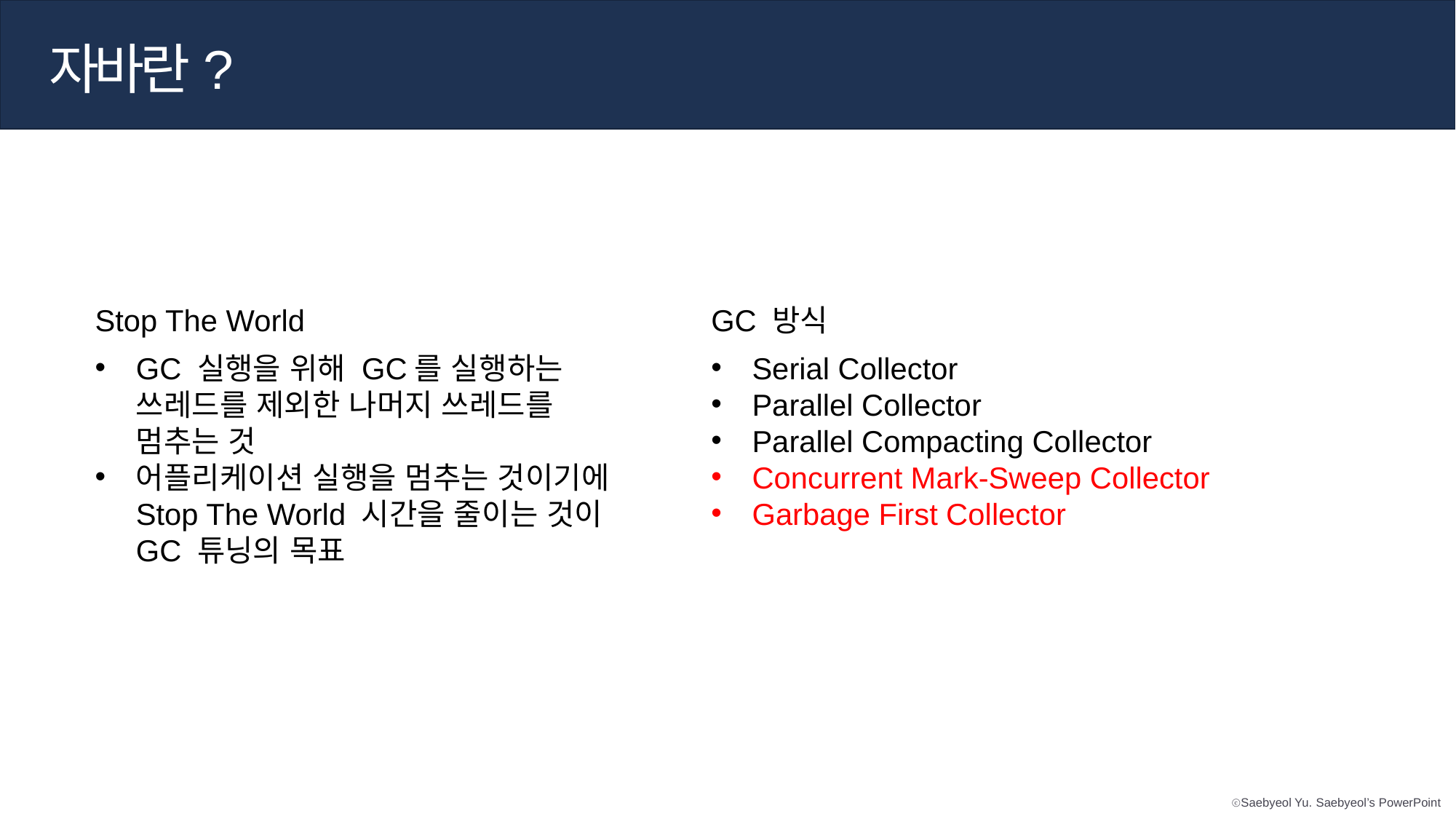

자바란?
Stop The World
GC 방식
GC 실행을 위해 GC를 실행하는 쓰레드를 제외한 나머지 쓰레드를 멈추는 것
어플리케이션 실행을 멈추는 것이기에 Stop The World 시간을 줄이는 것이 GC 튜닝의 목표
Serial Collector
Parallel Collector
Parallel Compacting Collector
Concurrent Mark-Sweep Collector
Garbage First Collector